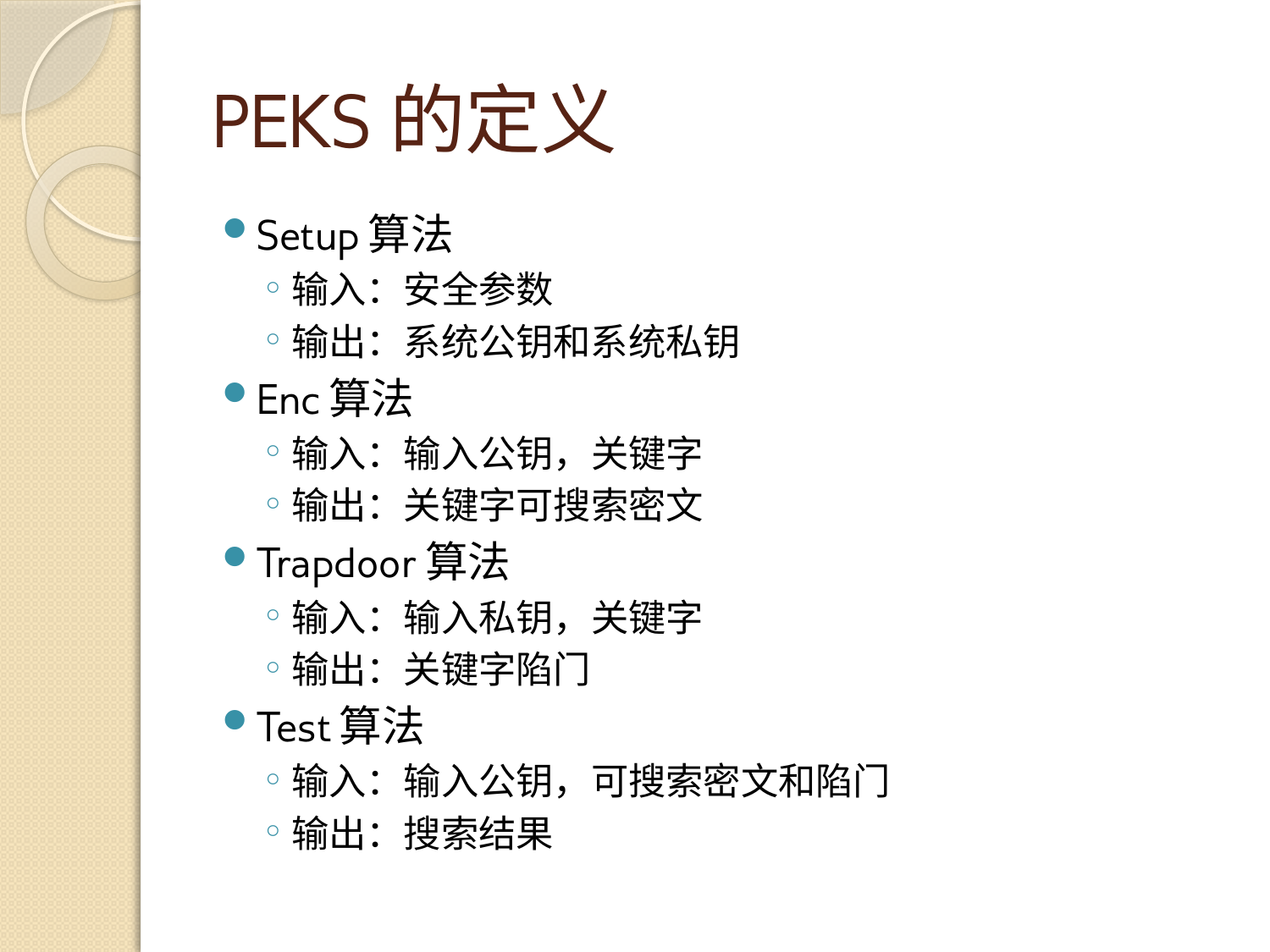

# PEKS的定义
Setup算法
输入：安全参数
输出：系统公钥和系统私钥
Enc算法
输入：输入公钥，关键字
输出：关键字可搜索密文
Trapdoor算法
输入：输入私钥，关键字
输出：关键字陷门
Test算法
输入：输入公钥，可搜索密文和陷门
输出：搜索结果